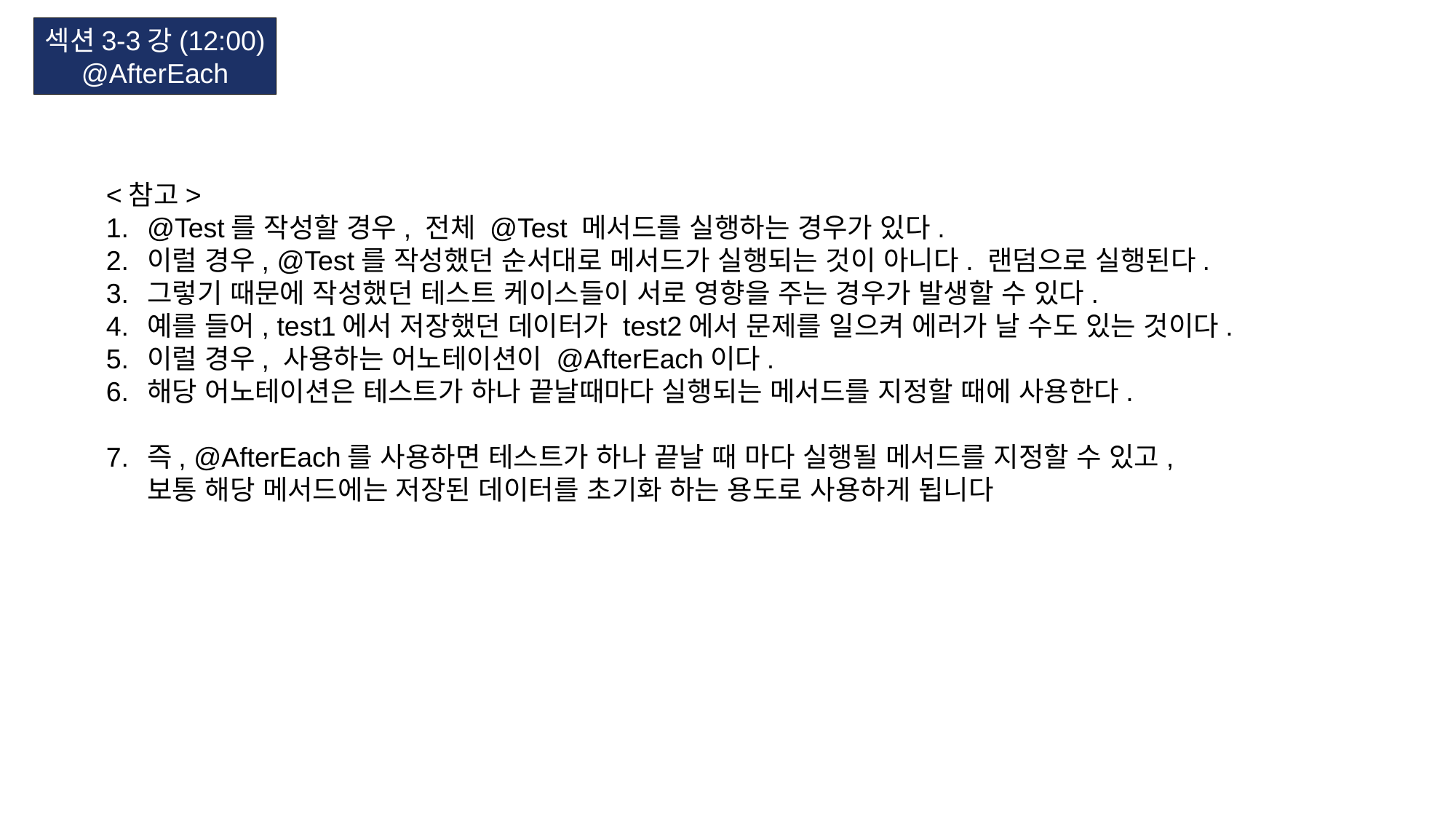

섹션3-3강(12:00)
@AfterEach
<참고>
@Test를 작성할 경우, 전체 @Test 메서드를 실행하는 경우가 있다.
이럴 경우, @Test를 작성했던 순서대로 메서드가 실행되는 것이 아니다. 랜덤으로 실행된다.
그렇기 때문에 작성했던 테스트 케이스들이 서로 영향을 주는 경우가 발생할 수 있다.
예를 들어, test1에서 저장했던 데이터가 test2에서 문제를 일으켜 에러가 날 수도 있는 것이다.
이럴 경우, 사용하는 어노테이션이 @AfterEach이다.
해당 어노테이션은 테스트가 하나 끝날때마다 실행되는 메서드를 지정할 때에 사용한다.

즉, @AfterEach를 사용하면 테스트가 하나 끝날 때 마다 실행될 메서드를 지정할 수 있고,
보통 해당 메서드에는 저장된 데이터를 초기화 하는 용도로 사용하게 됩니다